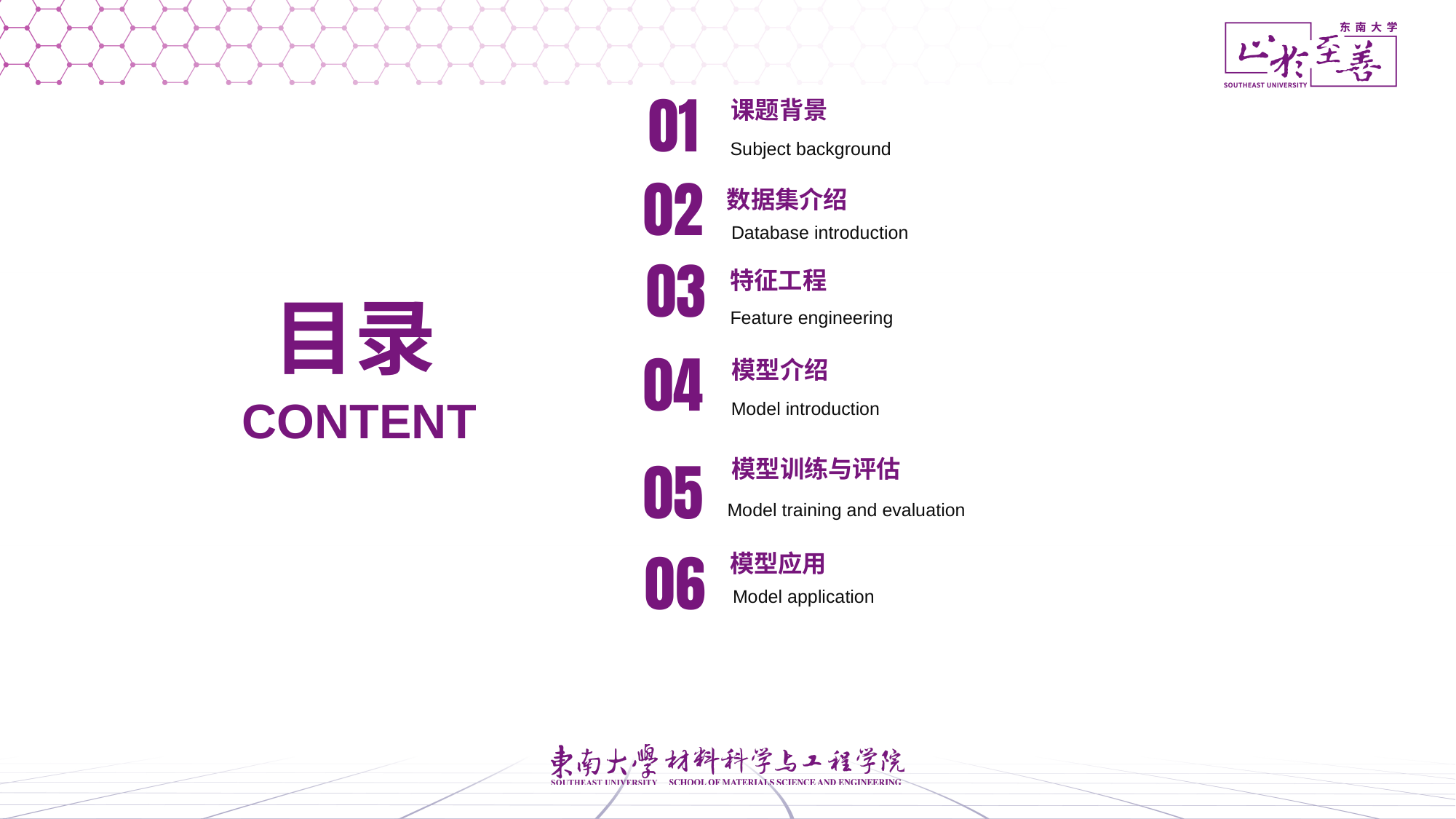

01
课题背景
Subject background
02
数据集介绍
Database introduction
03
特征工程
目录
Feature engineering
04
模型介绍
CONTENT
Model introduction
模型训练与评估
05
Model training and evaluation
模型应用
06
Model application